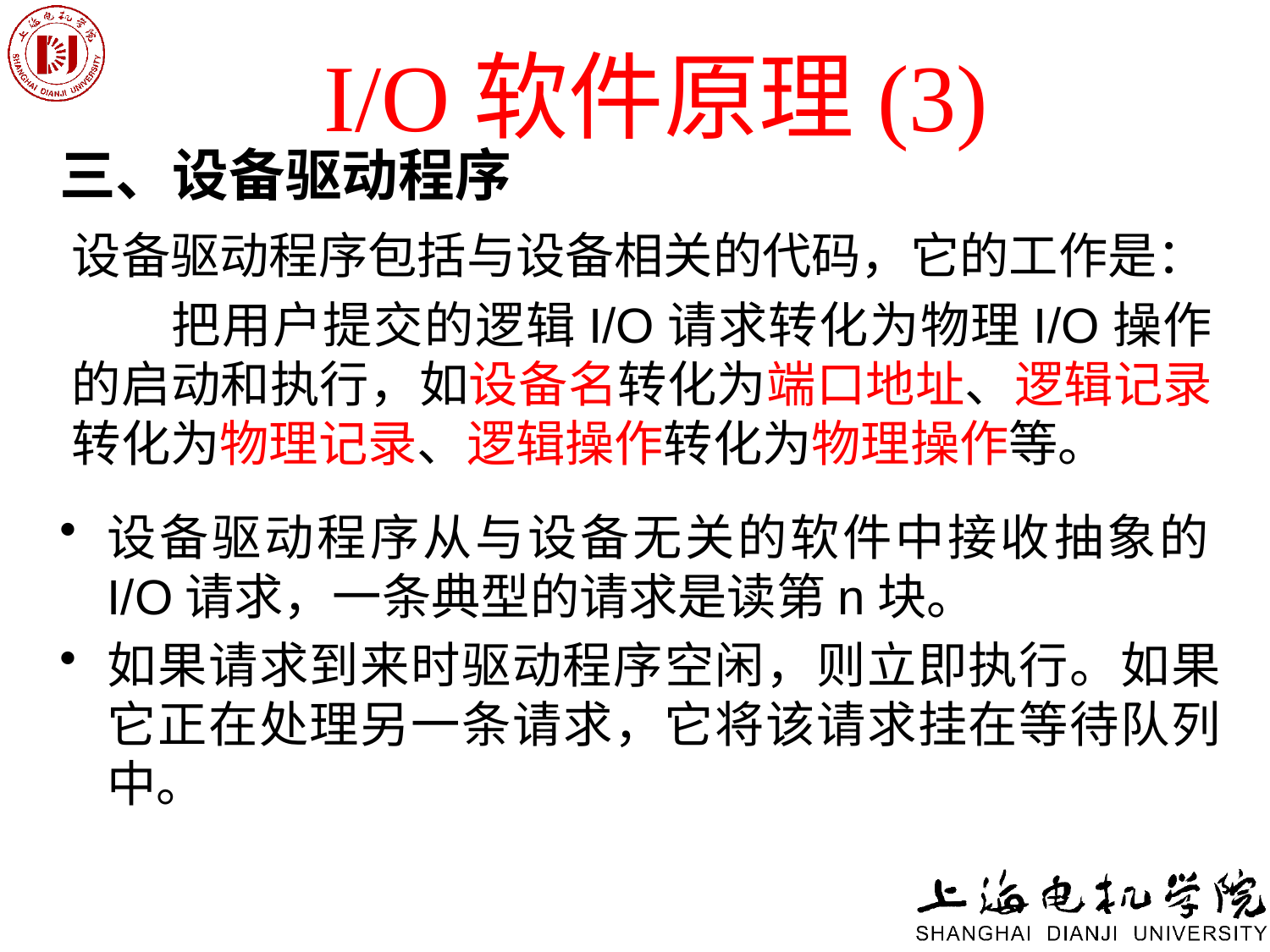

# I/O软件原理(3)
三、设备驱动程序
设备驱动程序包括与设备相关的代码，它的工作是：
       把用户提交的逻辑I/O请求转化为物理I/O操作的启动和执行，如设备名转化为端口地址、逻辑记录转化为物理记录、逻辑操作转化为物理操作等。
设备驱动程序从与设备无关的软件中接收抽象的I/O请求，一条典型的请求是读第n块。
如果请求到来时驱动程序空闲，则立即执行。如果它正在处理另一条请求，它将该请求挂在等待队列中。